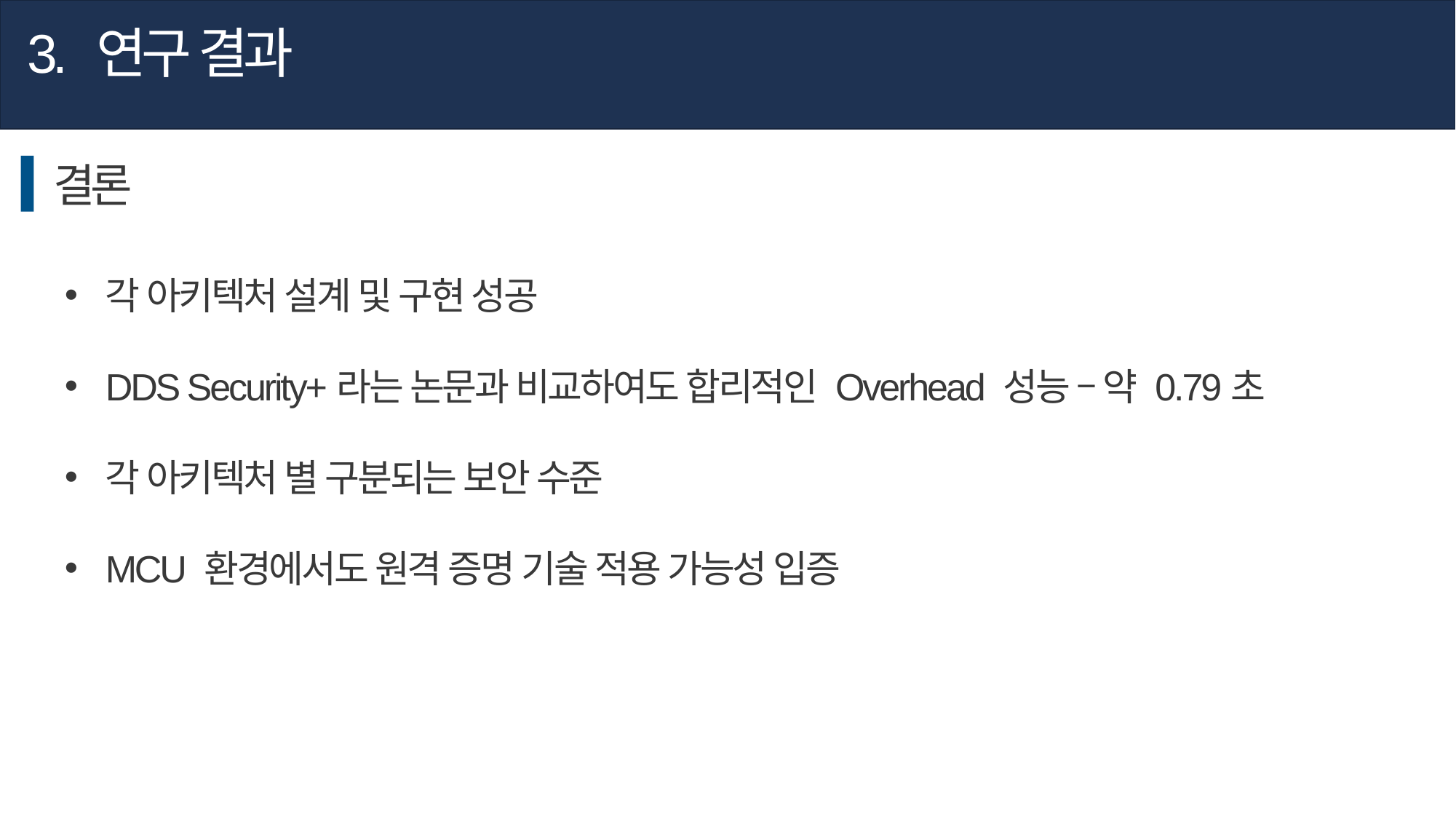

3. 연구 결과
결론

각 아키텍처 설계 및 구현 성공

DDS Security+라는 논문과 비교하여도 합리적인 Overhead 성능 – 약 0.79초

각 아키텍처 별 구분되는 보안 수준

MCU 환경에서도 원격 증명 기술 적용 가능성 입증